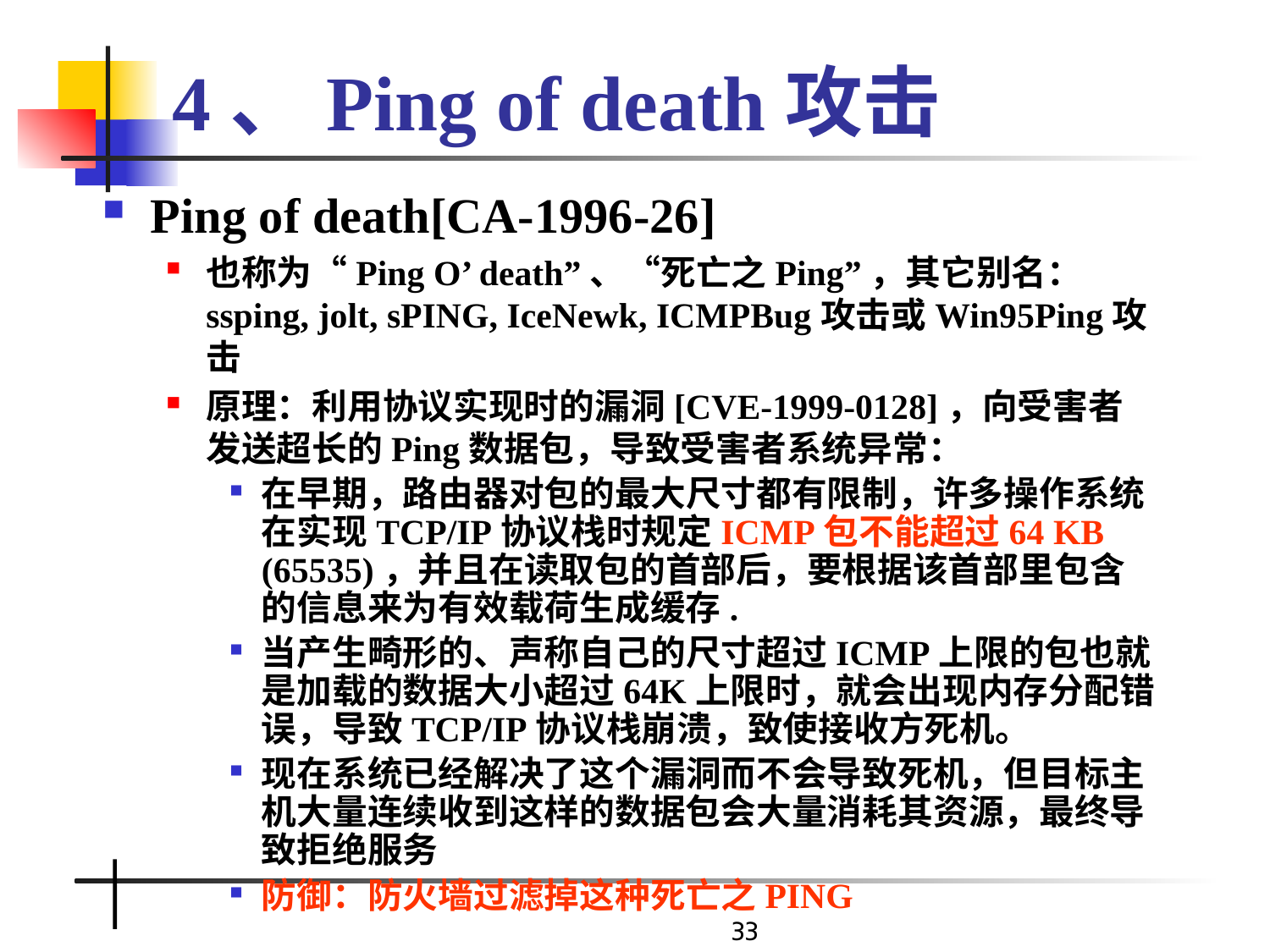

# 4、Ping of death攻击
Ping of death[CA-1996-26]
也称为“Ping O’ death”、“死亡之Ping”，其它别名：ssping, jolt, sPING, IceNewk, ICMPBug攻击或Win95Ping攻击
原理：利用协议实现时的漏洞[CVE-1999-0128]，向受害者发送超长的Ping数据包，导致受害者系统异常：
在早期，路由器对包的最大尺寸都有限制，许多操作系统在实现TCP/IP协议栈时规定ICMP包不能超过64 KB (65535)，并且在读取包的首部后，要根据该首部里包含的信息来为有效载荷生成缓存.
当产生畸形的、声称自己的尺寸超过ICMP上限的包也就是加载的数据大小超过64K上限时，就会出现内存分配错误，导致TCP/IP协议栈崩溃，致使接收方死机。
现在系统已经解决了这个漏洞而不会导致死机，但目标主机大量连续收到这样的数据包会大量消耗其资源，最终导致拒绝服务
防御：防火墙过滤掉这种死亡之PING
33